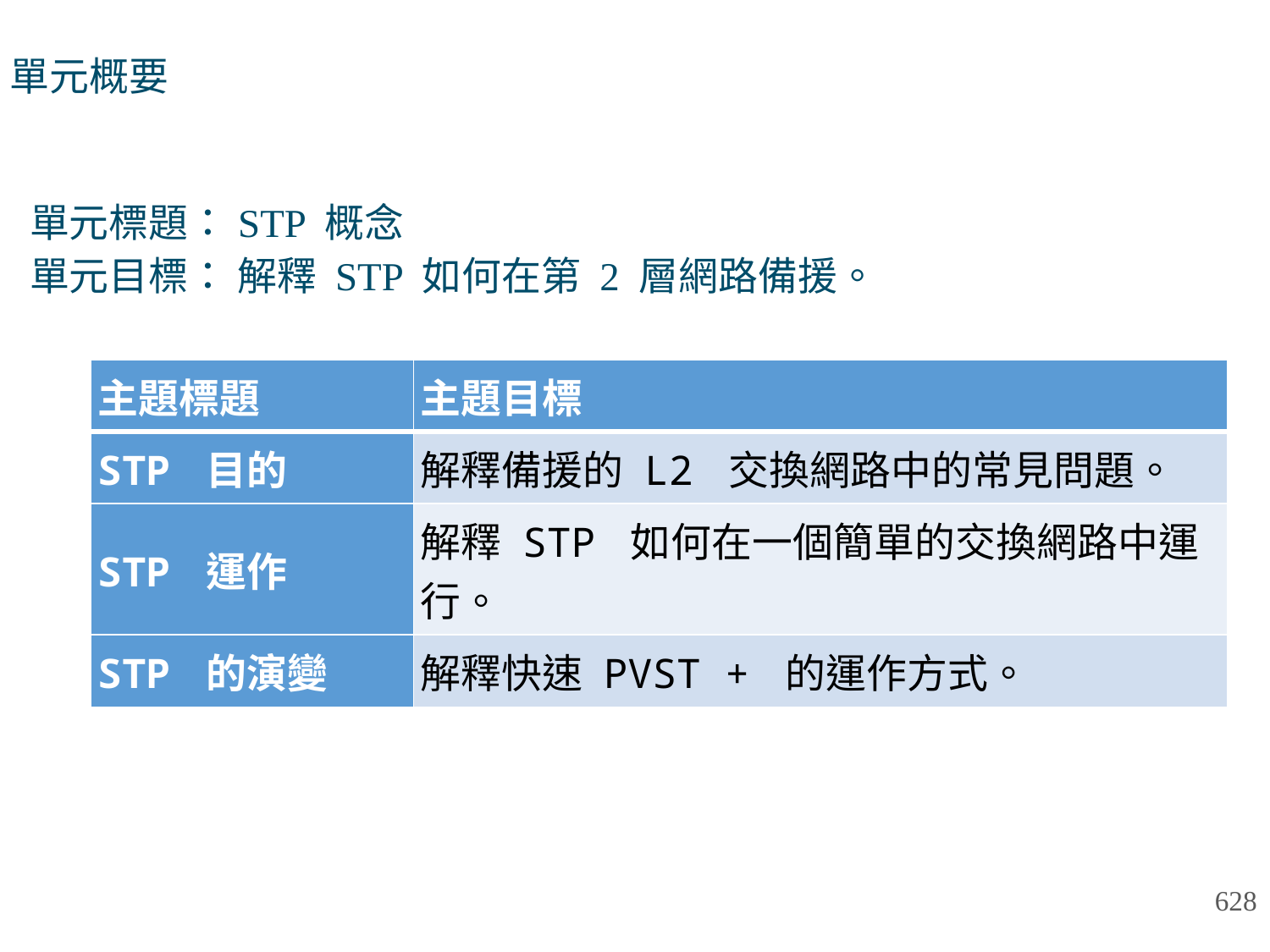

# 單元概要
單元標題：STP 概念
單元目標： 解釋 STP 如何在第 2 層網路備援。

| 主題標題 | 主題目標 |
| --- | --- |
| STP 目的 | 解釋備援的 L2 交換網路中的常見問題。 |
| STP 運作 | 解釋 STP 如何在一個簡單的交換網路中運行。 |
| STP 的演變 | 解釋快速 PVST + 的運作方式。 |
628